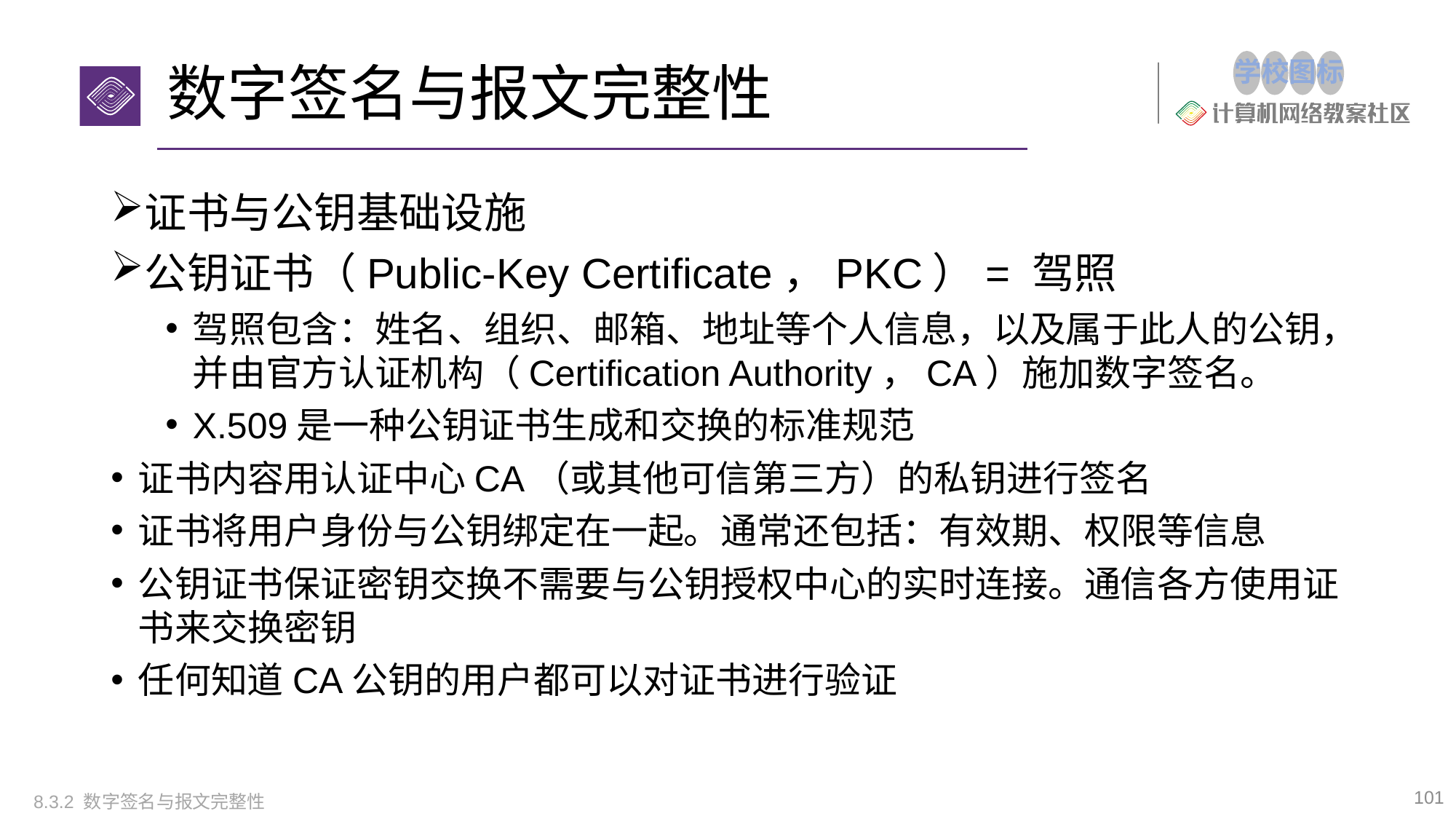

# 数字签名与报文完整性
证书与公钥基础设施
公钥证书（Public-Key Certificate，PKC）= 驾照
驾照包含：姓名、组织、邮箱、地址等个人信息，以及属于此人的公钥，并由官方认证机构（Certification Authority，CA）施加数字签名。
X.509是一种公钥证书生成和交换的标准规范
证书内容用认证中心CA（或其他可信第三方）的私钥进行签名
证书将用户身份与公钥绑定在一起。通常还包括：有效期、权限等信息
公钥证书保证密钥交换不需要与公钥授权中心的实时连接。通信各方使用证书来交换密钥
任何知道CA公钥的用户都可以对证书进行验证

101
8.3.2 数字签名与报文完整性